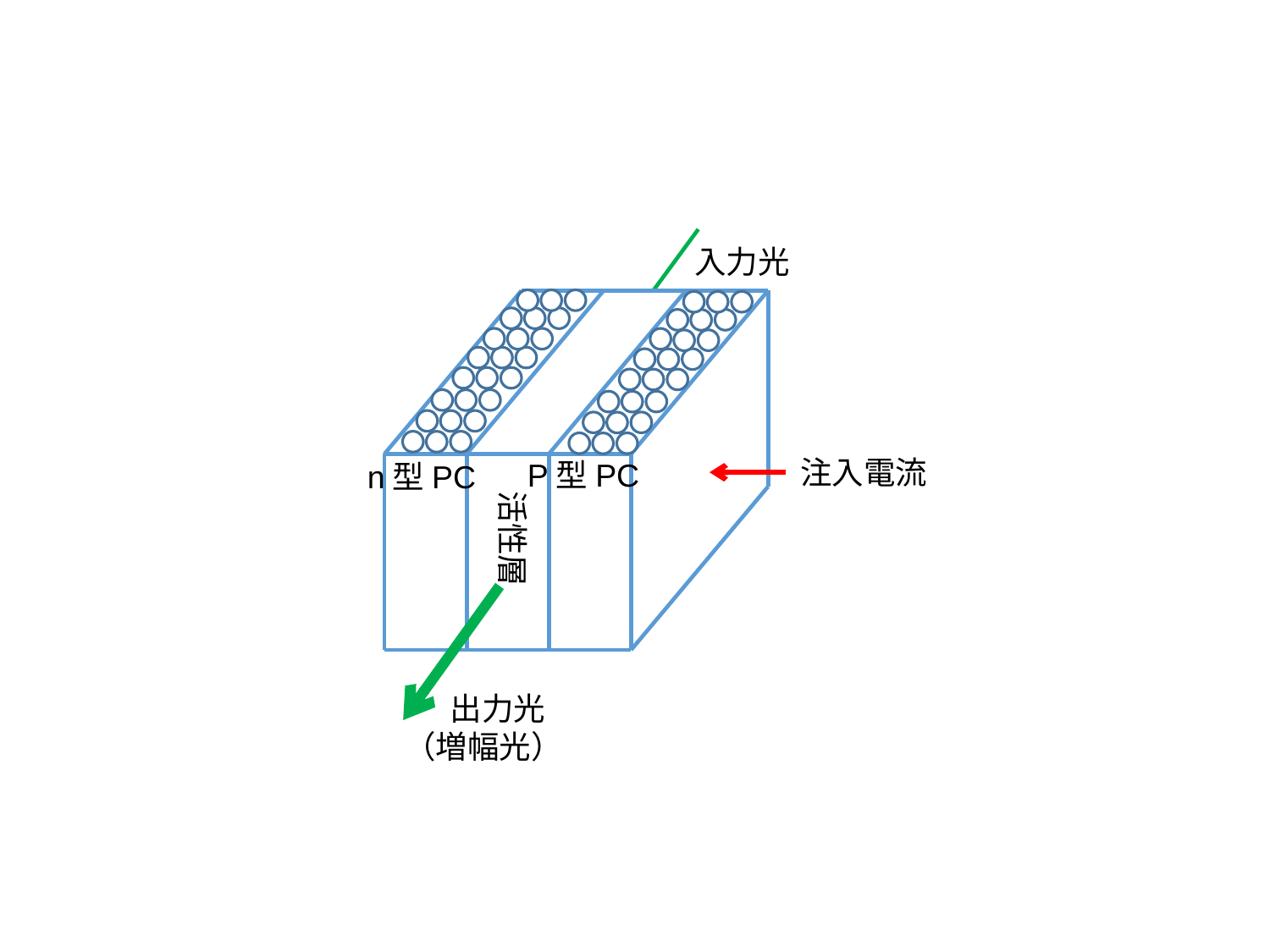

入力光

P型PC
n型PC

注入電流
活性層
   出力光
（増幅光）